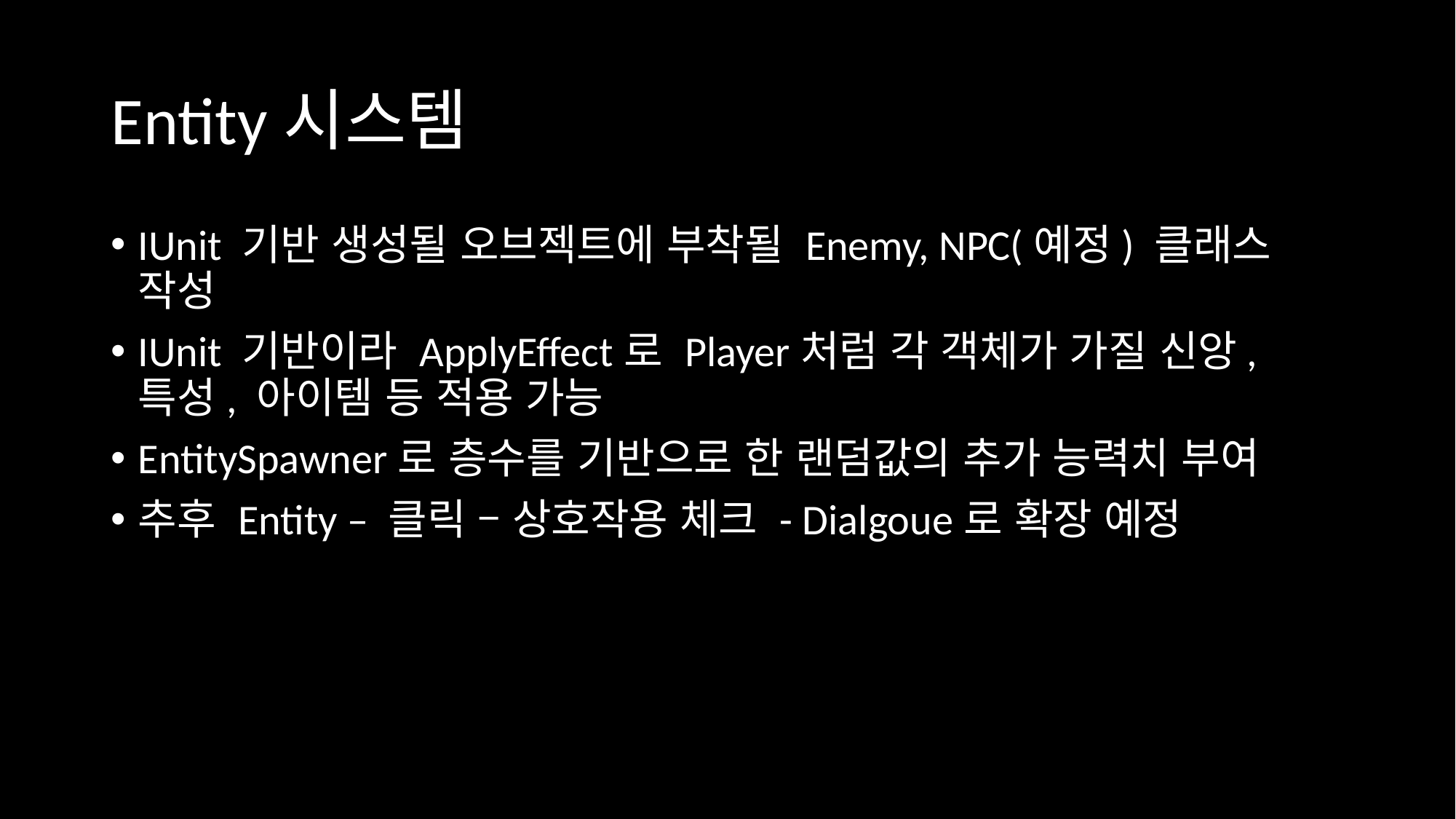

# Entity시스템
IUnit 기반 생성될 오브젝트에 부착될 Enemy, NPC(예정) 클래스 작성
IUnit 기반이라 ApplyEffect로 Player처럼 각 객체가 가질 신앙, 특성, 아이템 등 적용 가능
EntitySpawner로 층수를 기반으로 한 랜덤값의 추가 능력치 부여
추후 Entity – 클릭 – 상호작용 체크 - Dialgoue로 확장 예정